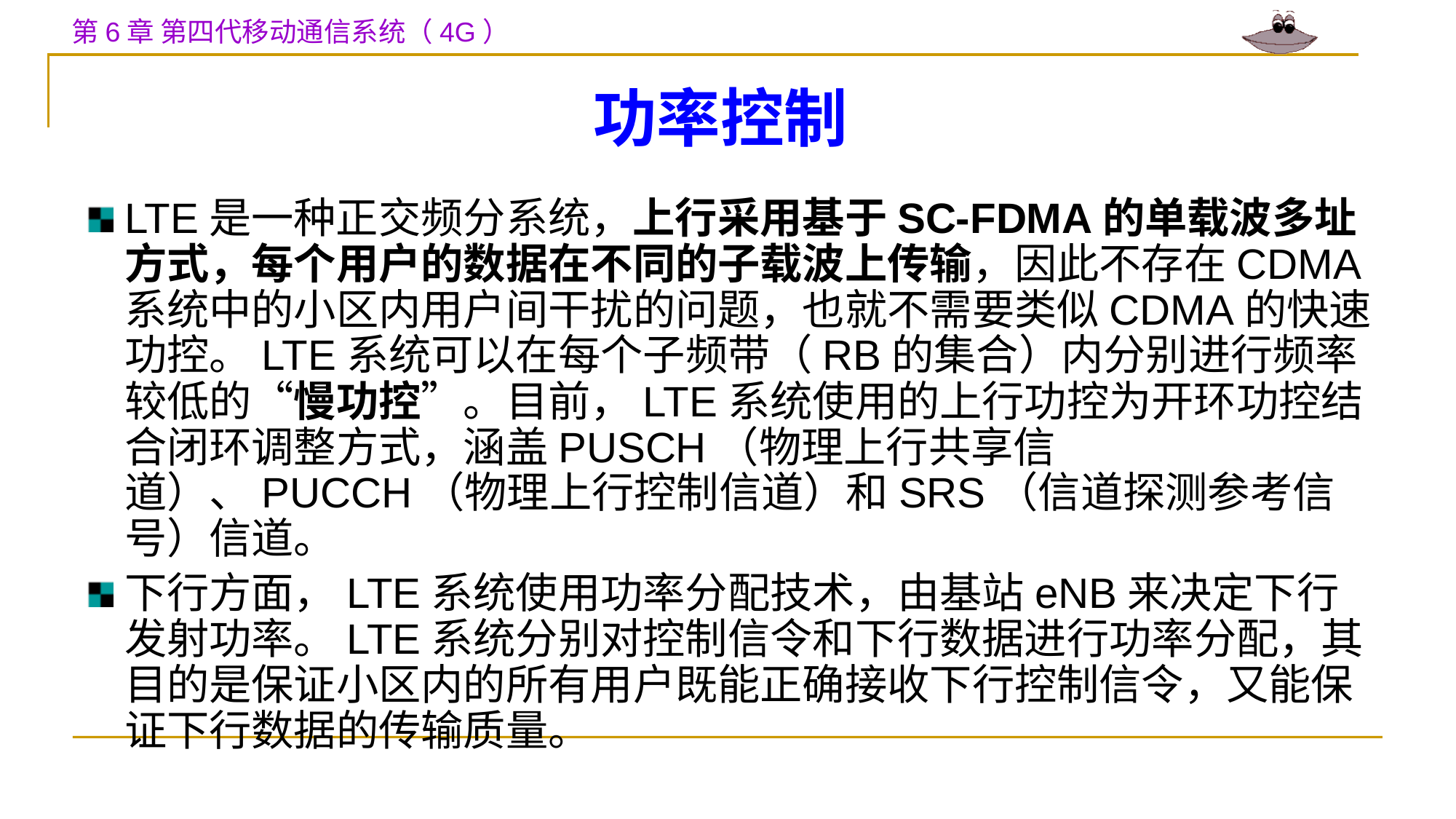

# 功率控制
LTE是一种正交频分系统，上行采用基于SC-FDMA的单载波多址方式，每个用户的数据在不同的子载波上传输，因此不存在CDMA系统中的小区内用户间干扰的问题，也就不需要类似CDMA的快速功控。LTE系统可以在每个子频带（RB的集合）内分别进行频率较低的“慢功控”。目前，LTE系统使用的上行功控为开环功控结合闭环调整方式，涵盖PUSCH（物理上行共享信道）、PUCCH（物理上行控制信道）和SRS（信道探测参考信号）信道。
下行方面，LTE系统使用功率分配技术，由基站eNB来决定下行发射功率。LTE系统分别对控制信令和下行数据进行功率分配，其目的是保证小区内的所有用户既能正确接收下行控制信令，又能保证下行数据的传输质量。